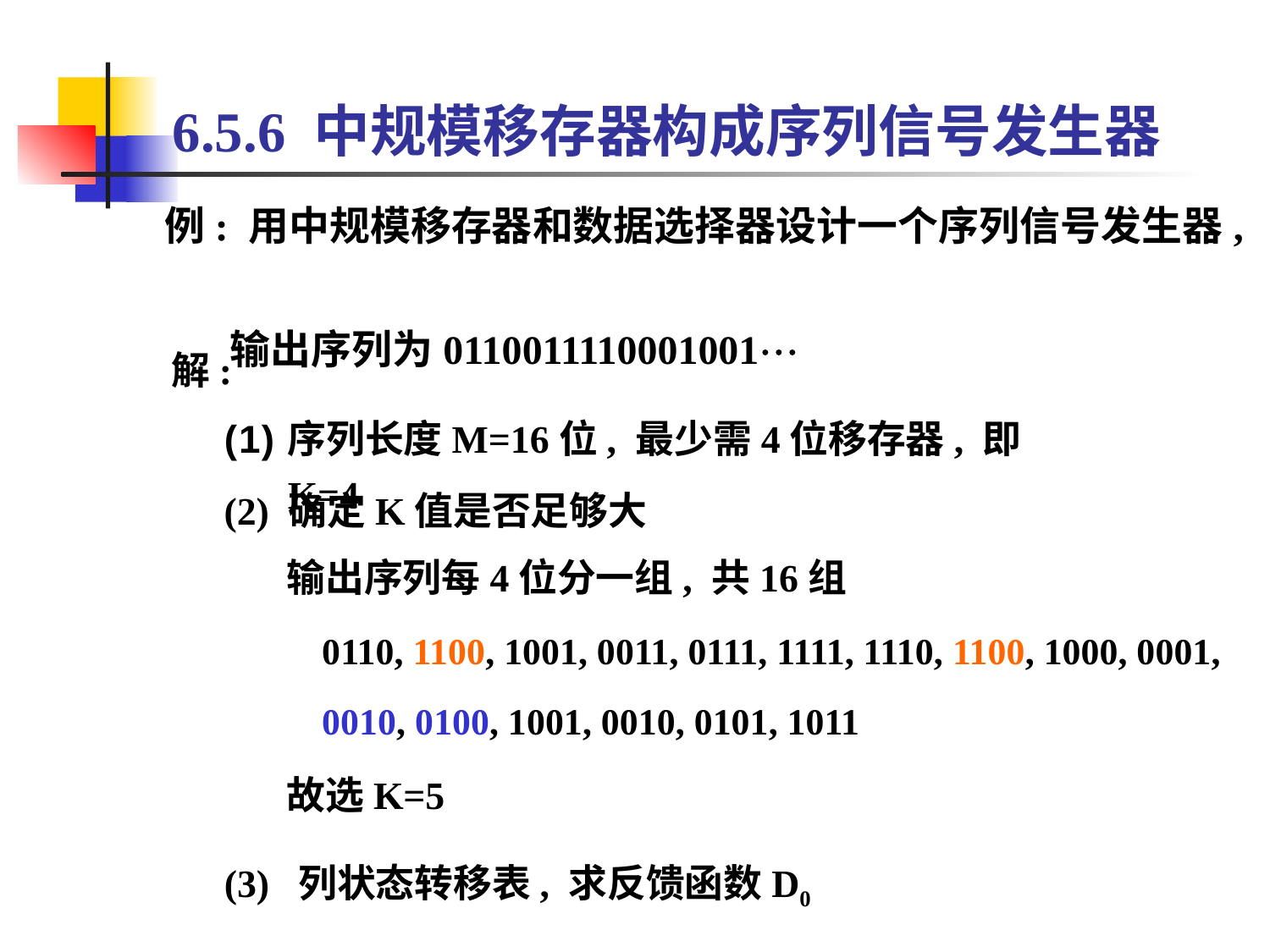

# 6.5.6 中规模移存器构成序列信号发生器
例: 用中规模移存器和数据选择器设计一个序列信号发生器,
      输出序列为0110011110001001…
解:
序列长度M=16位, 最少需4位移存器, 即K=4
(2) 确定K值是否足够大
      输出序列每4位分一组, 共16组
           0110, 1100, 1001, 0011, 0111, 1111, 1110, 1100, 1000, 0001,
           0010, 0100, 1001, 0010, 0101, 1011
      故选K=5
(3)  列状态转移表, 求反馈函数D0